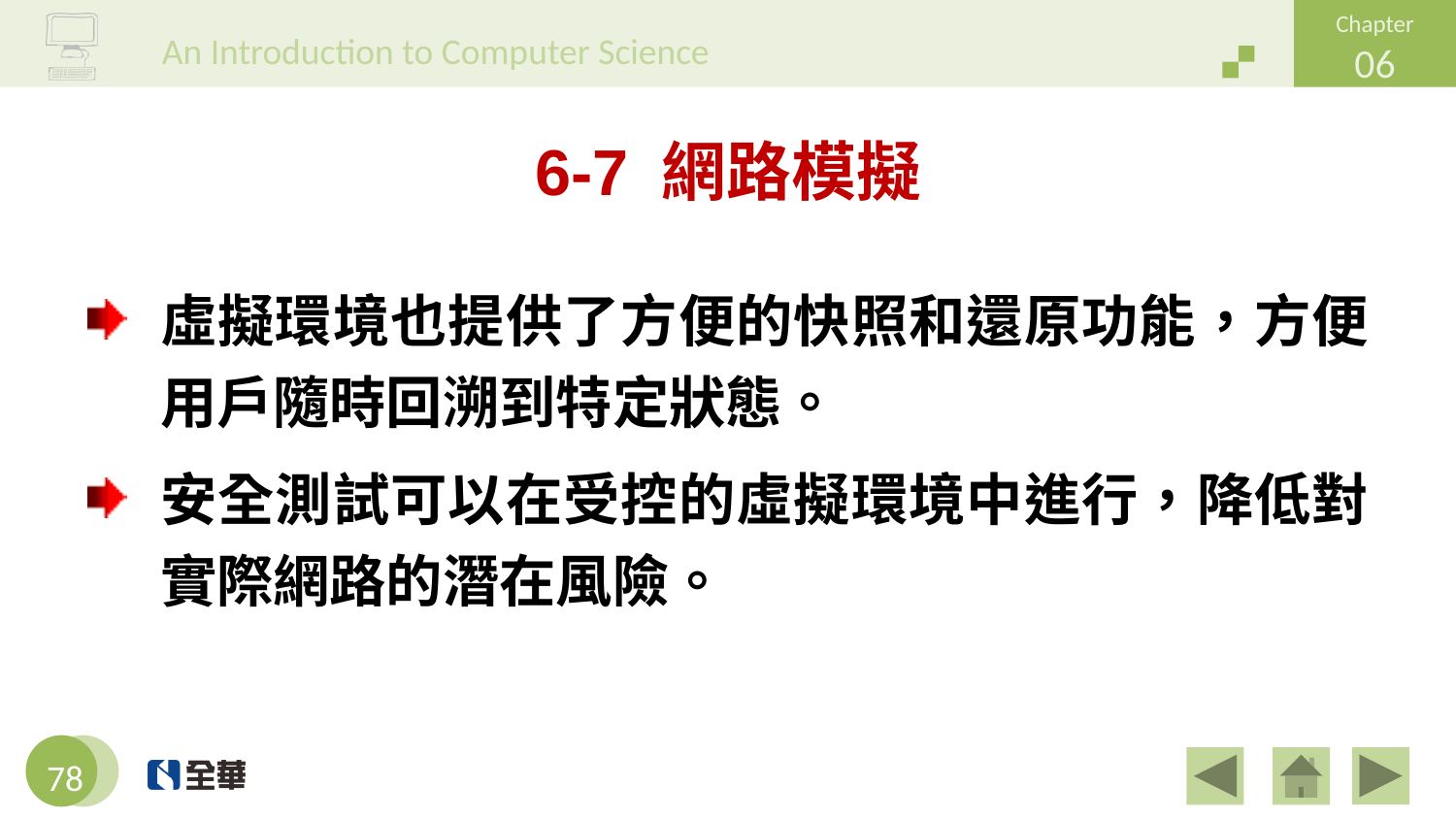

# 6-7 網路模擬
虛擬環境也提供了方便的快照和還原功能，方便用戶隨時回溯到特定狀態。
安全測試可以在受控的虛擬環境中進行，降低對實際網路的潛在風險。